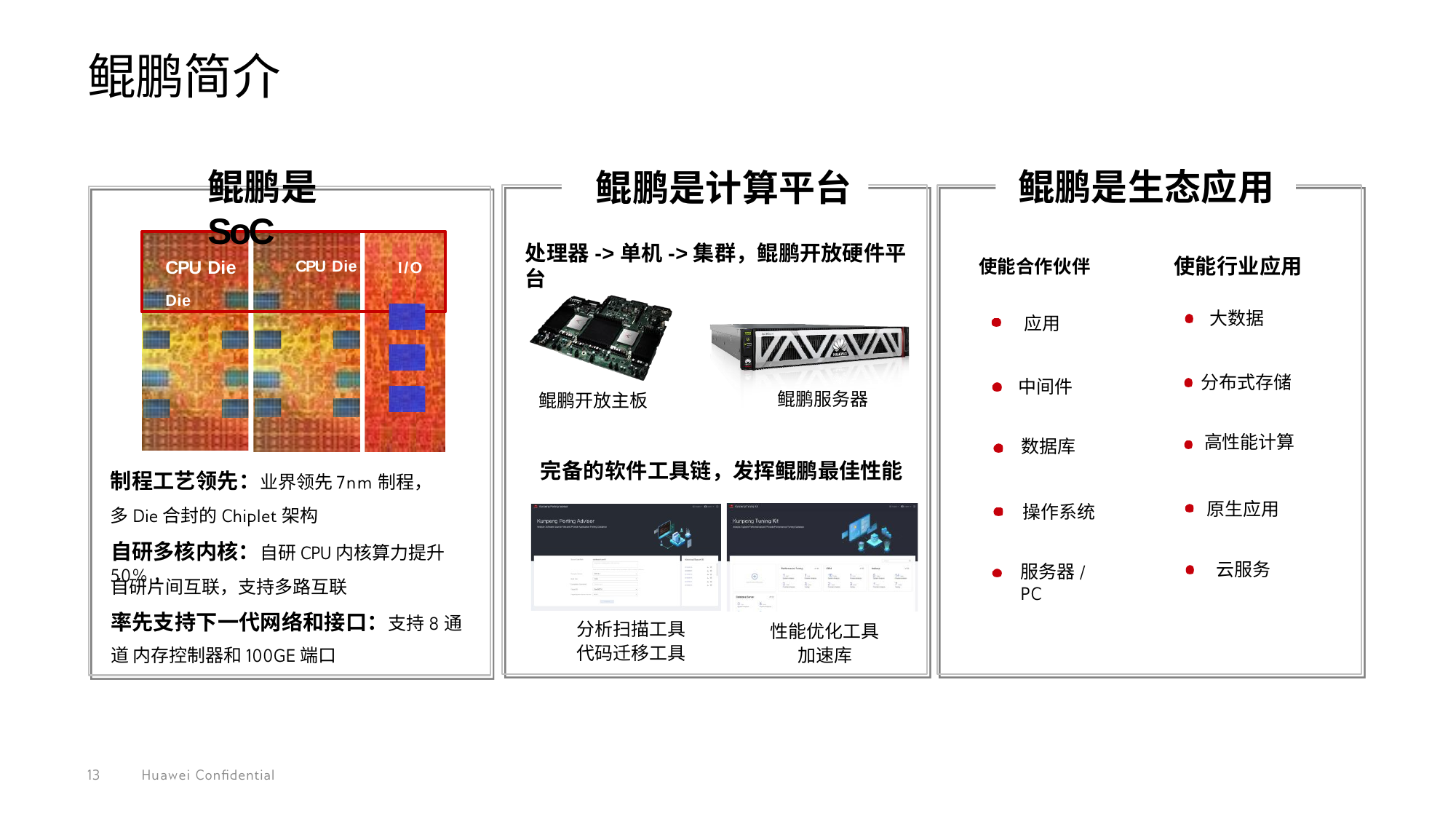

# 鲲鹏简介

鲲鹏是生态应用
使能合作伙伴	使能行业应用
鲲鹏是SoC
鲲鹏是计算平台

CPU Die	CPU Die	I/O Die

处理器->单机->集群，鲲鹏开放硬件平台

大数据

应用

分布式存储
中间件

鲲鹏服务器

鲲鹏开放主板

高性能计算

数据库

制程工艺领先：业界领先7nm制程，
多Die合封的Chiplet架构
完备的软件工具链，发挥鲲鹏最佳性能

原生应用
操作系统

自研多核内核：自研CPU内核算力提升50%，
云服务

服务器/PC
自研片间互联，支持多路互联
率先支持下一代网络和接口：支持8通道 内存控制器和100GE端口

分析扫描工具 代码迁移工具
性能优化工具 加速库
Huawei Confidential
13